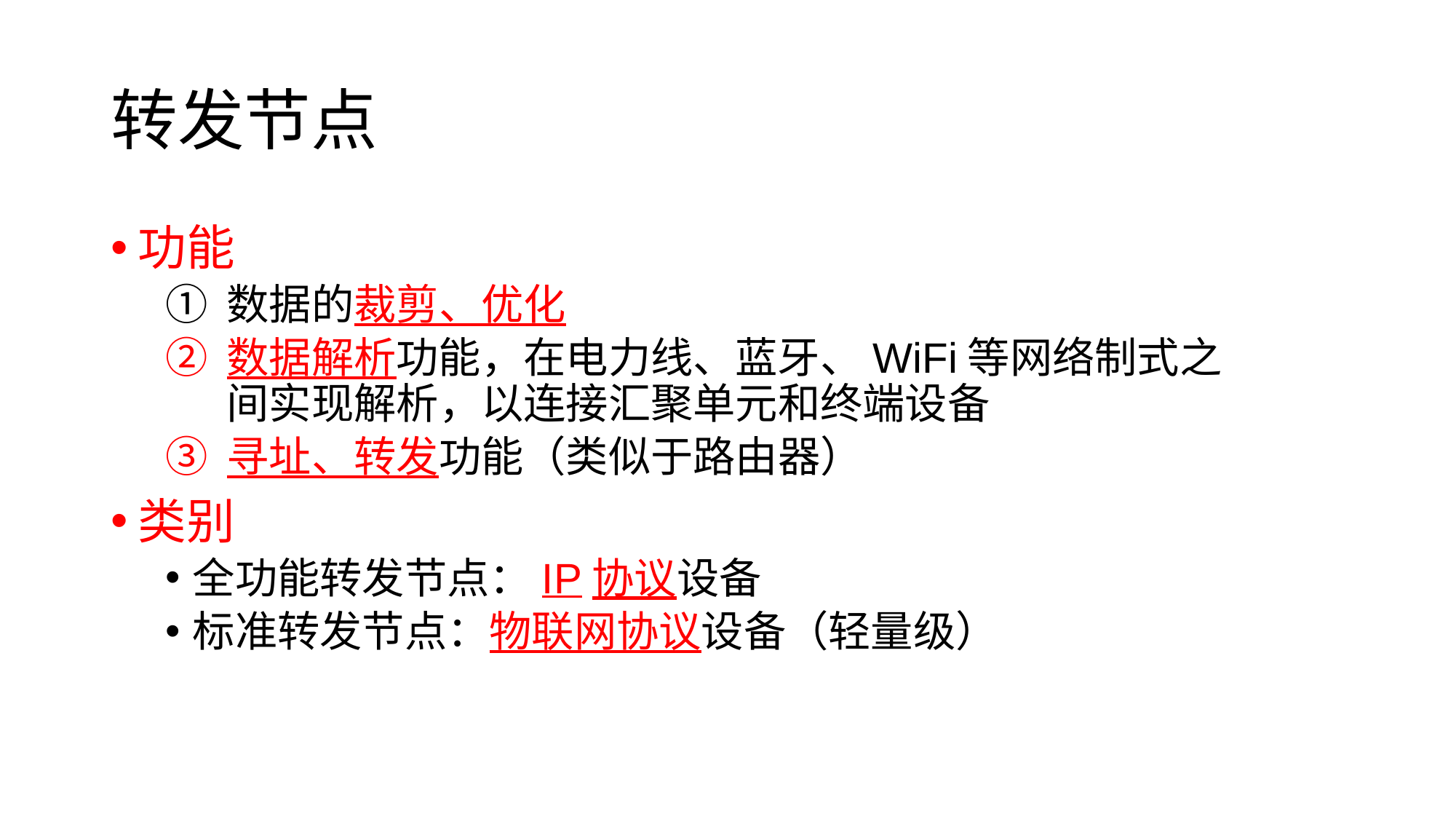

# 转发节点
功能
数据的裁剪、优化
数据解析功能，在电力线、蓝牙、WiFi等网络制式之间实现解析，以连接汇聚单元和终端设备
寻址、转发功能（类似于路由器）
类别
全功能转发节点：IP协议设备
标准转发节点：物联网协议设备（轻量级）